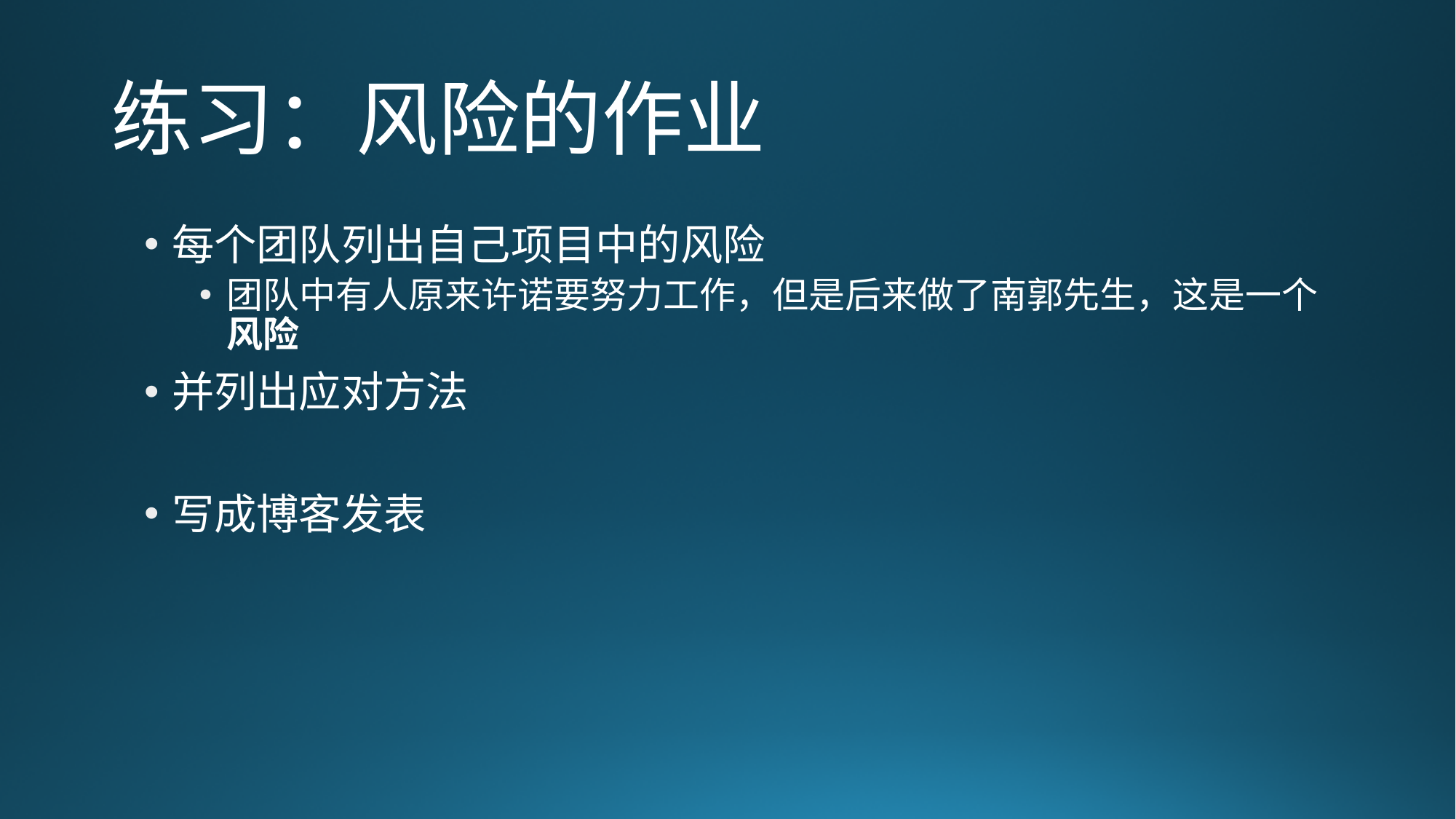

# 练习：风险的作业
每个团队列出自己项目中的风险
团队中有人原来许诺要努力工作，但是后来做了南郭先生，这是一个风险
并列出应对方法

写成博客发表